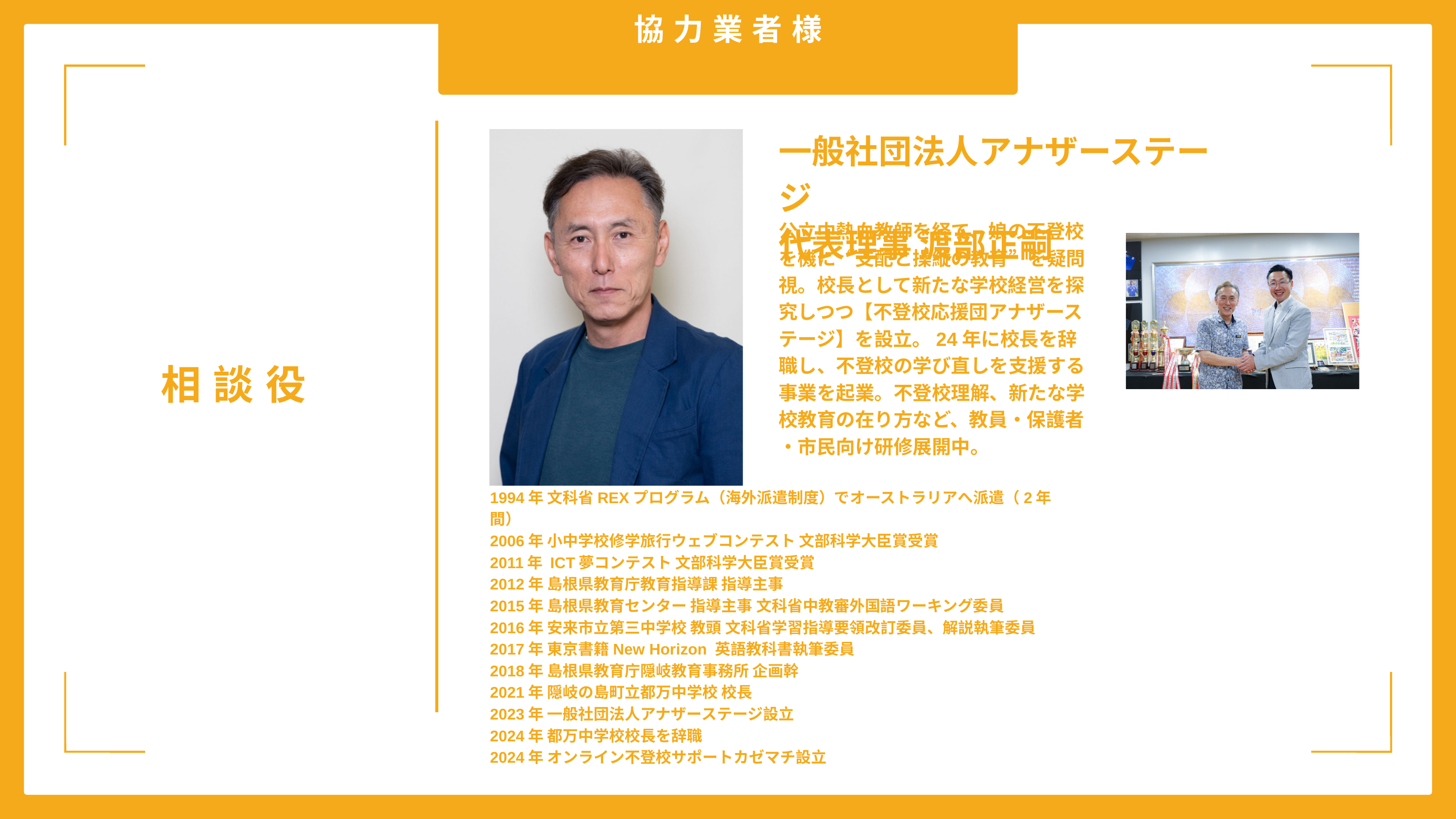

協力業者様

一般社団法人アナザーステージ
代表理事 渡部正嗣

公立中熱血教師を経て、娘の不登校を機に“支配と操縦の教育”を疑問視。校長として新たな学校経営を探究しつつ【不登校応援団アナザーステージ】を設立。24年に校長を辞職し、不登校の学び直しを支援する事業を起業。不登校理解、新たな学校教育の在り方など、教員・保護者・市民向け研修展開中。

相談役
1994年 文科省REXプログラム（海外派遣制度）でオーストラリアへ派遣（2年間）
2006年 小中学校修学旅行ウェブコンテスト 文部科学大臣賞受賞
2011年 ICT夢コンテスト 文部科学大臣賞受賞
2012年 島根県教育庁教育指導課 指導主事
2015年 島根県教育センター 指導主事 文科省中教審外国語ワーキング委員
2016年 安来市立第三中学校 教頭 文科省学習指導要領改訂委員、解説執筆委員
2017年 東京書籍New Horizon 英語教科書執筆委員
2018年 島根県教育庁隠岐教育事務所 企画幹
2021年 隠岐の島町立都万中学校 校長
2023年 一般社団法人アナザーステージ設立
2024年 都万中学校校長を辞職
2024年 オンライン不登校サポートカゼマチ設立